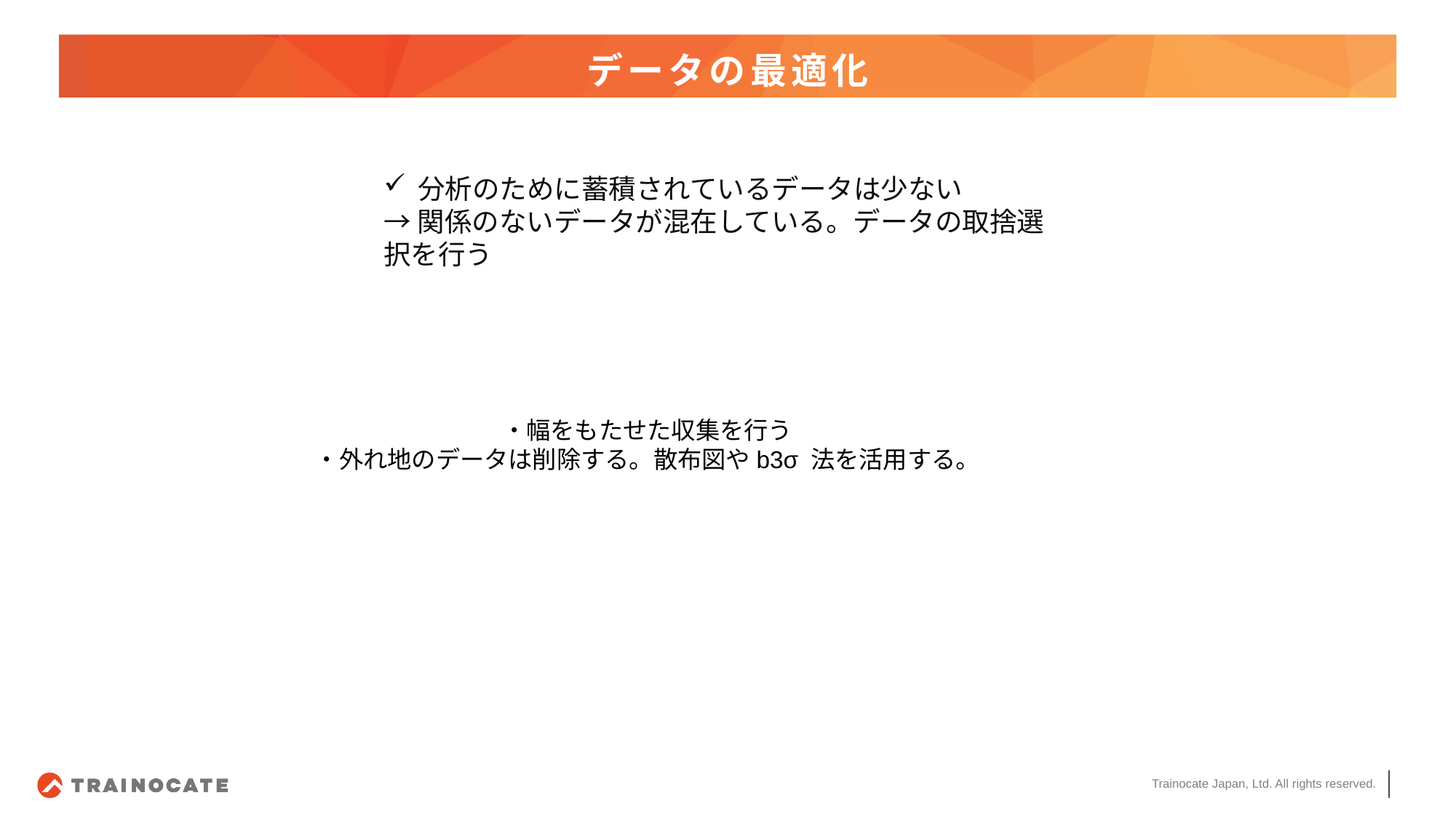

# データの最適化
分析のために蓄積されているデータは少ない
→関係のないデータが混在している。データの取捨選択を行う
・幅をもたせた収集を行う
・外れ地のデータは削除する。散布図やb3σ 法を活用する。